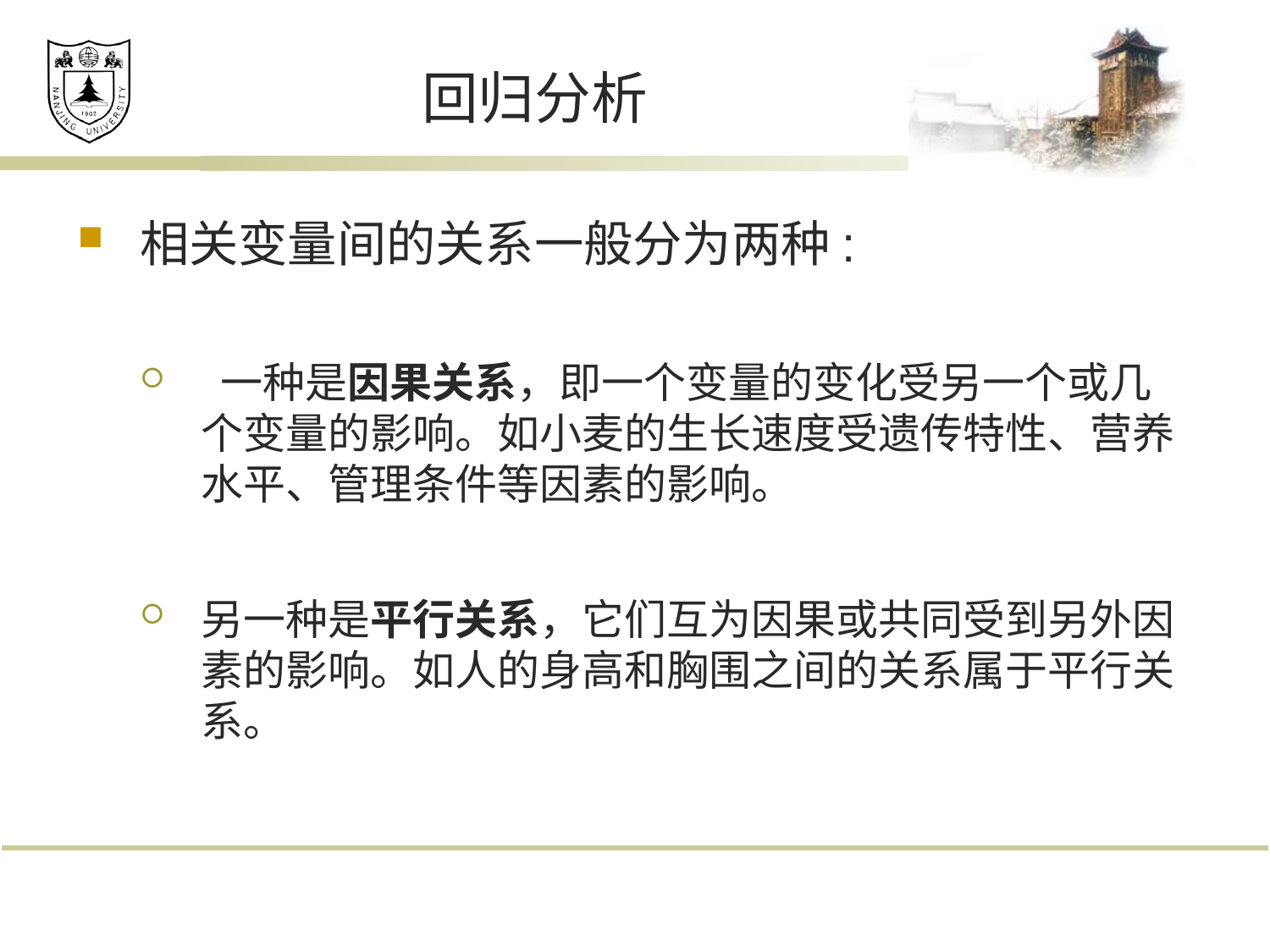

# 回归分析
相关变量间的关系一般分为两种:

 一种是因果关系，即一个变量的变化受另一个或几个变量的影响。如小麦的生长速度受遗传特性、营养水平、管理条件等因素的影响。

另一种是平行关系，它们互为因果或共同受到另外因素的影响。如人的身高和胸围之间的关系属于平行关系。